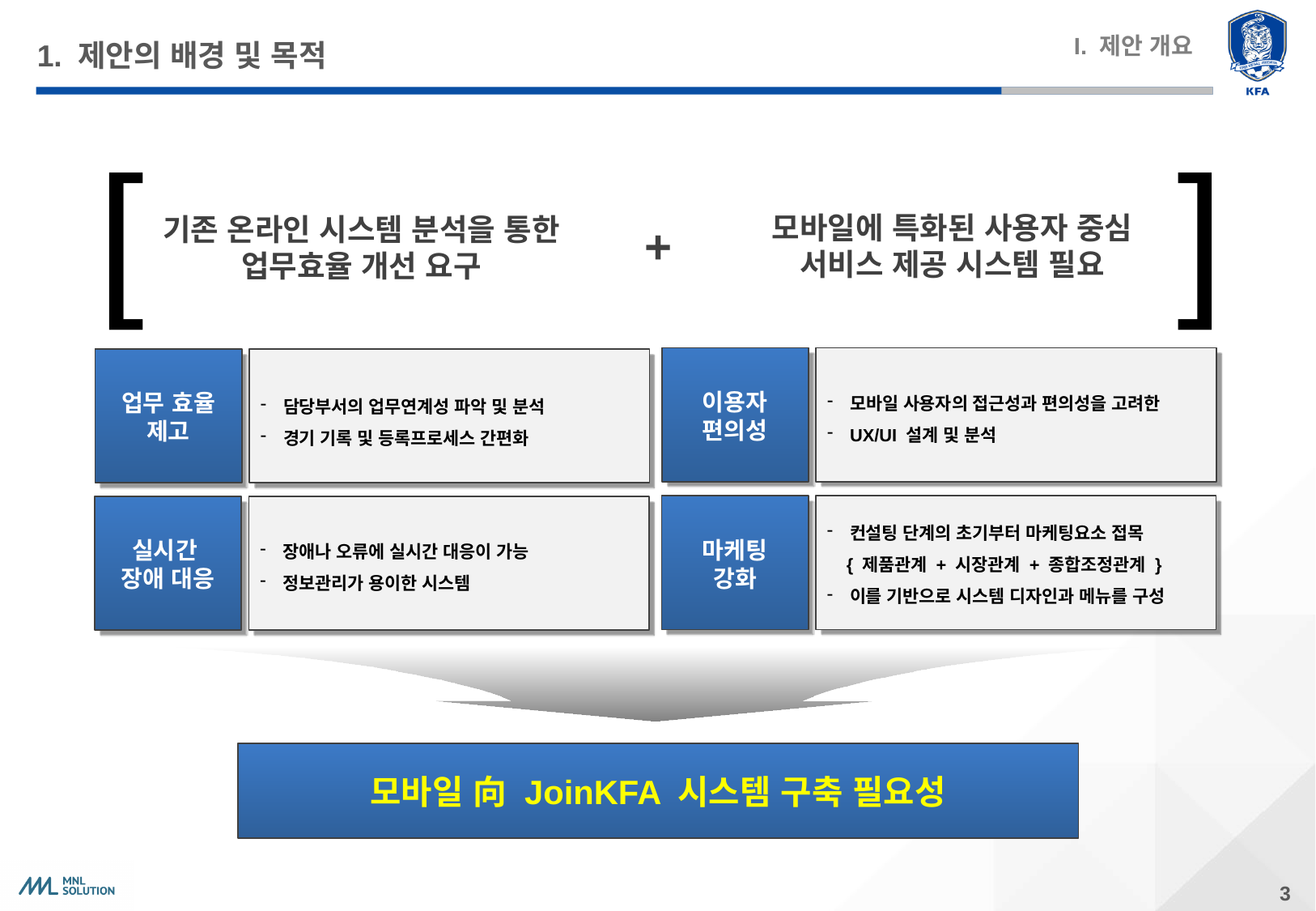

# 1. 제안의 배경 및 목적
I. 제안 개요
[
]
모바일에 특화된 사용자 중심
서비스 제공 시스템 필요
기존 온라인 시스템 분석을 통한
업무효율 개선 요구
+

이용자 편의성

모바일 사용자의 접근성과 편의성을 고려한
UX/UI 설계 및 분석

업무 효율
제고

담당부서의 업무연계성 파악 및 분석
경기 기록 및 등록프로세스 간편화

마케팅
강화

컨설팅 단계의 초기부터 마케팅요소 접목
    { 제품관계 + 시장관계 + 종합조정관계 }
이를 기반으로 시스템 디자인과 메뉴를 구성

실시간
장애 대응

장애나 오류에 실시간 대응이 가능
정보관리가 용이한 시스템

모바일 向 JoinKFA 시스템 구축 필요성